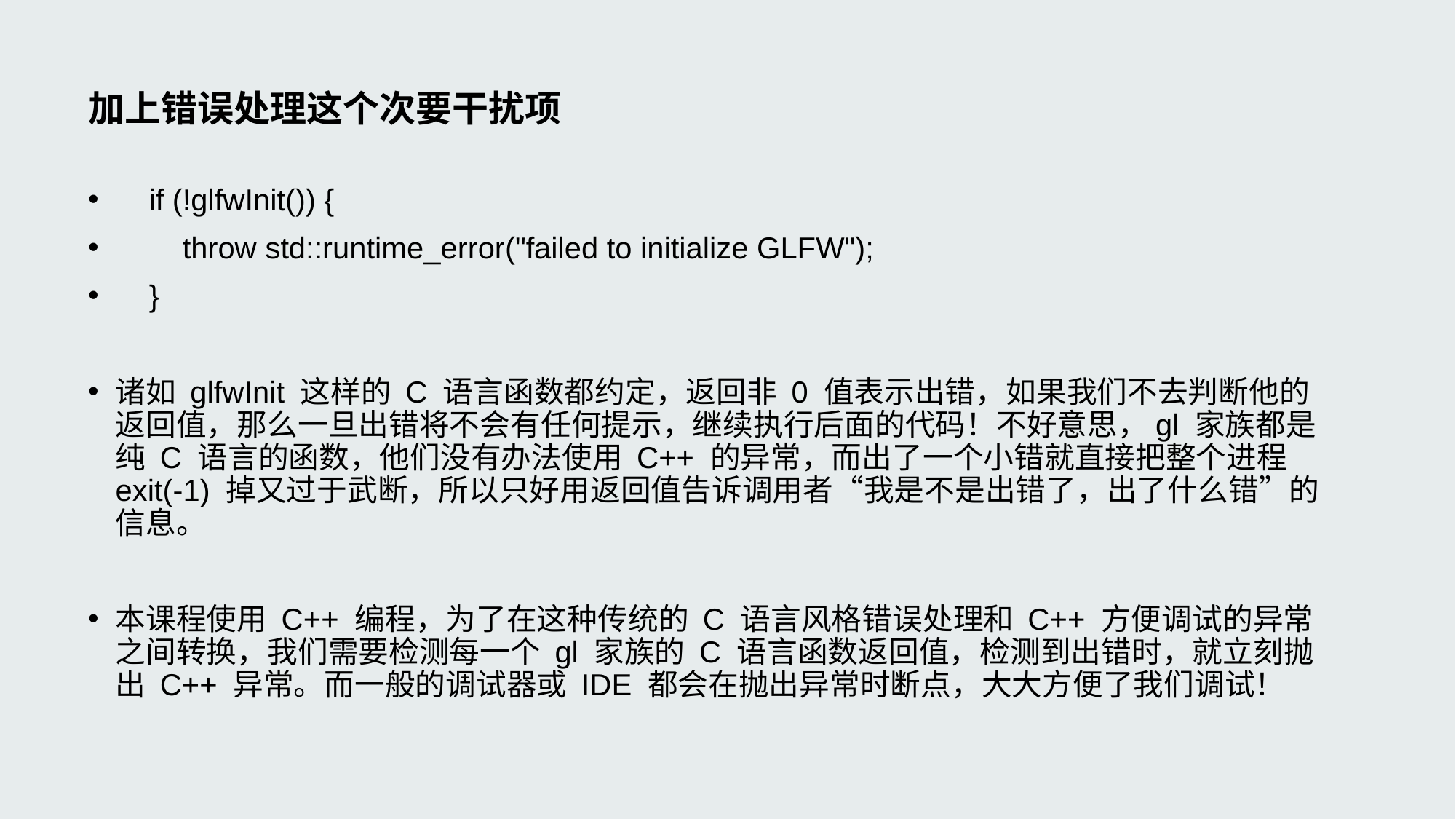

# 加上错误处理这个次要干扰项
    if (!glfwInit()) {
        throw std::runtime_error("failed to initialize GLFW");
    }

诸如 glfwInit 这样的 C 语言函数都约定，返回非 0 值表示出错，如果我们不去判断他的返回值，那么一旦出错将不会有任何提示，继续执行后面的代码！不好意思，gl 家族都是纯 C 语言的函数，他们没有办法使用 C++ 的异常，而出了一个小错就直接把整个进程 exit(-1) 掉又过于武断，所以只好用返回值告诉调用者“我是不是出错了，出了什么错”的信息。

本课程使用 C++ 编程，为了在这种传统的 C 语言风格错误处理和 C++ 方便调试的异常之间转换，我们需要检测每一个 gl 家族的 C 语言函数返回值，检测到出错时，就立刻抛出 C++ 异常。而一般的调试器或 IDE 都会在抛出异常时断点，大大方便了我们调试！